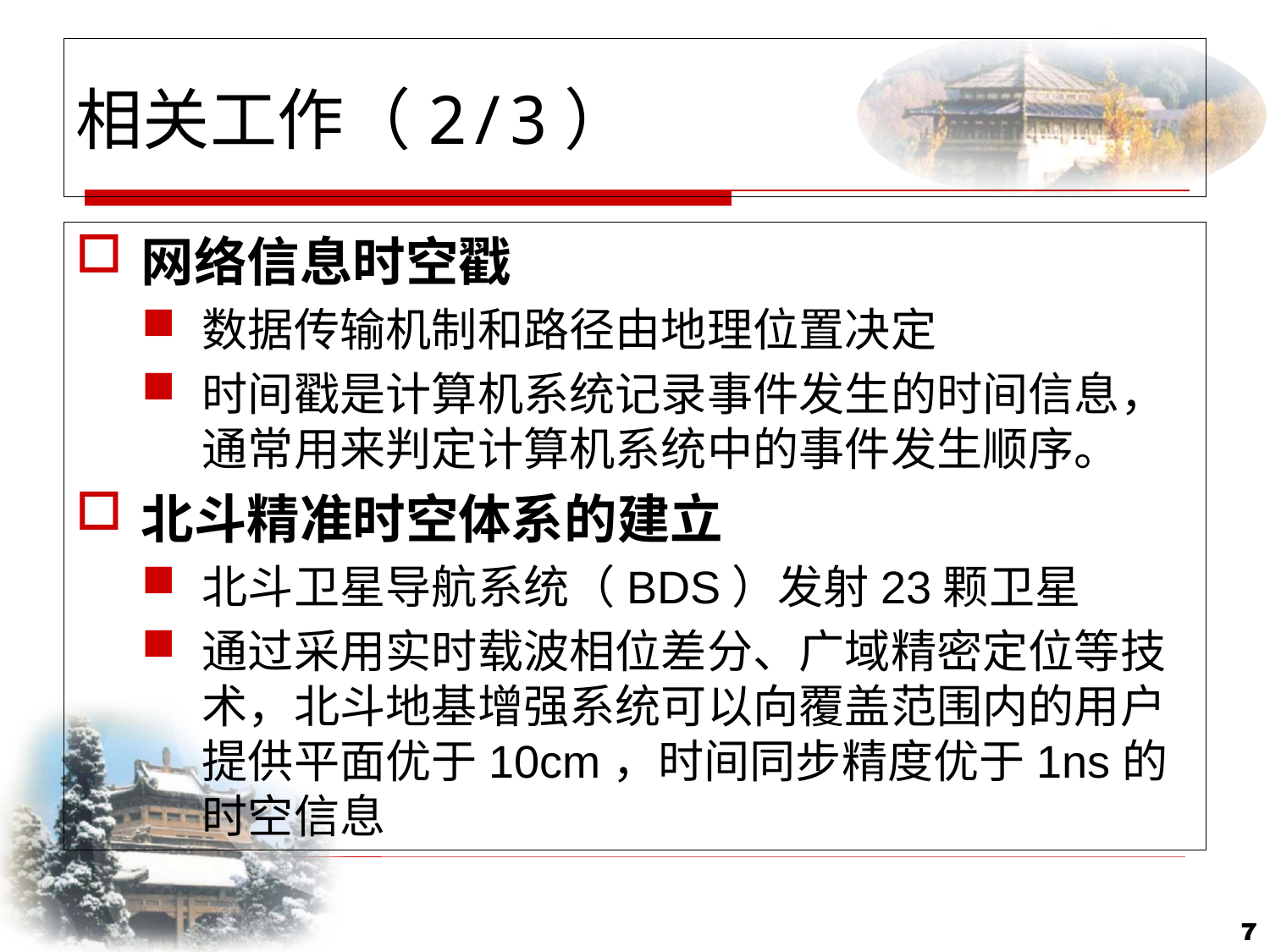

相关工作（2/3）
网络信息时空戳
数据传输机制和路径由地理位置决定
时间戳是计算机系统记录事件发生的时间信息，通常用来判定计算机系统中的事件发生顺序。
北斗精准时空体系的建立
北斗卫星导航系统（BDS）发射23颗卫星
通过采用实时载波相位差分、广域精密定位等技术，北斗地基增强系统可以向覆盖范围内的用户提供平面优于10cm，时间同步精度优于1ns的时空信息
7